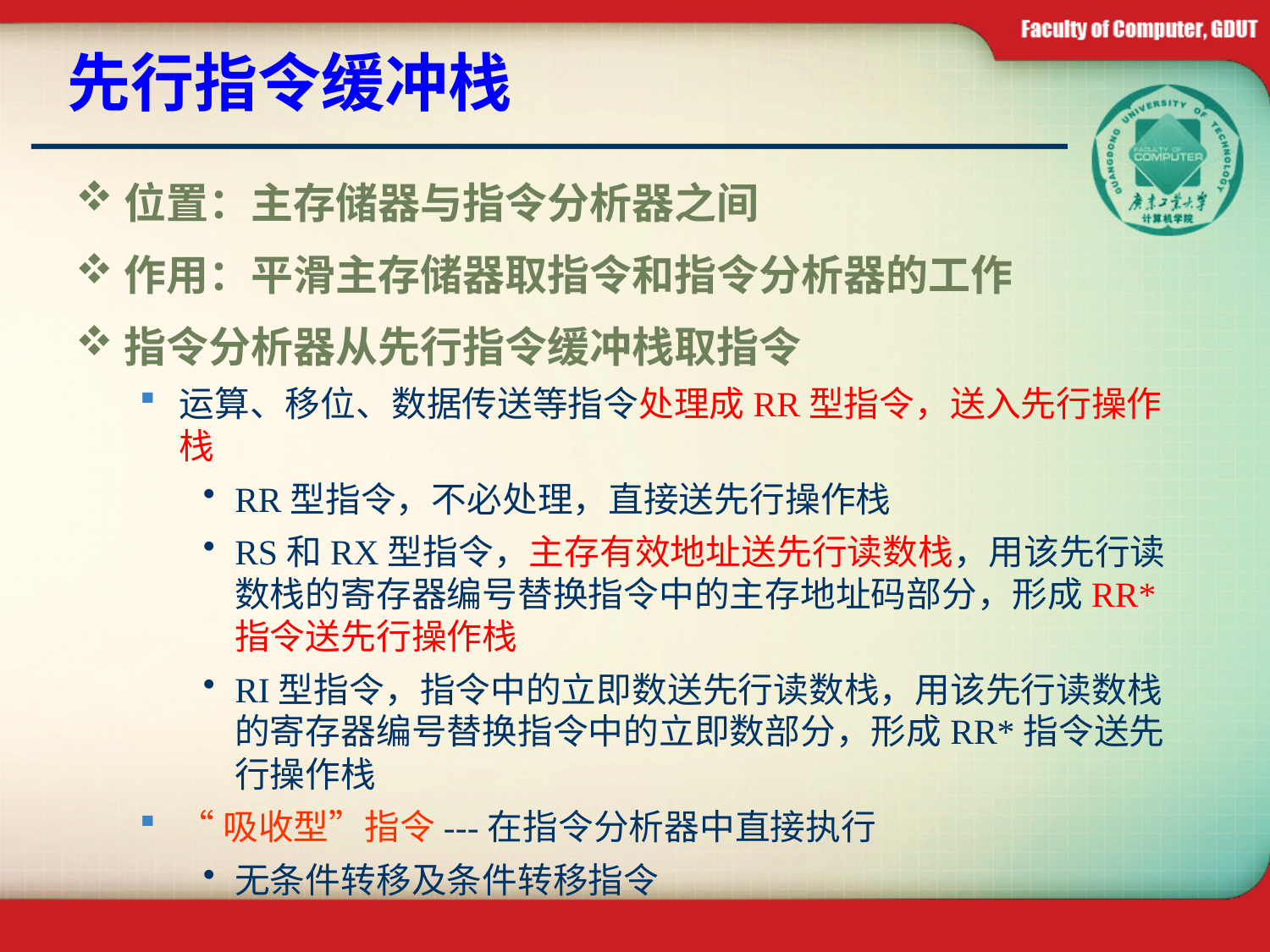

# 先行指令缓冲栈
位置：主存储器与指令分析器之间
作用：平滑主存储器取指令和指令分析器的工作
指令分析器从先行指令缓冲栈取指令
运算、移位、数据传送等指令处理成RR型指令，送入先行操作栈
RR型指令，不必处理，直接送先行操作栈
RS和RX型指令，主存有效地址送先行读数栈，用该先行读数栈的寄存器编号替换指令中的主存地址码部分，形成RR*指令送先行操作栈
RI型指令，指令中的立即数送先行读数栈，用该先行读数栈的寄存器编号替换指令中的立即数部分，形成RR*指令送先行操作栈
“吸收型”指令---在指令分析器中直接执行
无条件转移及条件转移指令